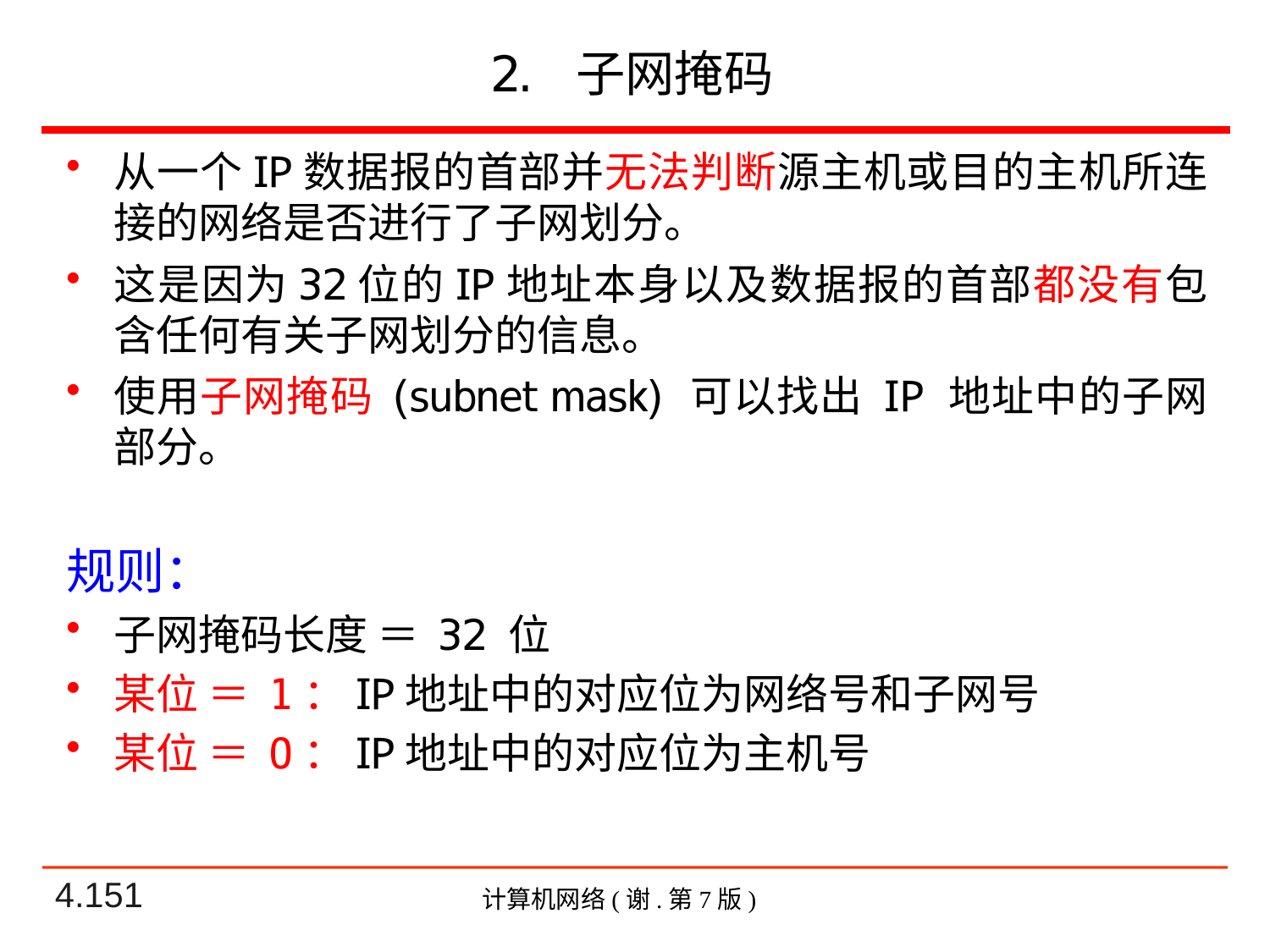

# 2.  子网掩码
从一个IP数据报的首部并无法判断源主机或目的主机所连接的网络是否进行了子网划分。
这是因为32位的IP地址本身以及数据报的首部都没有包含任何有关子网划分的信息。
使用子网掩码 (subnet mask) 可以找出 IP 地址中的子网部分。

规则：
子网掩码长度 ＝ 32 位
某位 ＝ 1：IP地址中的对应位为网络号和子网号
某位 ＝ 0：IP地址中的对应位为主机号